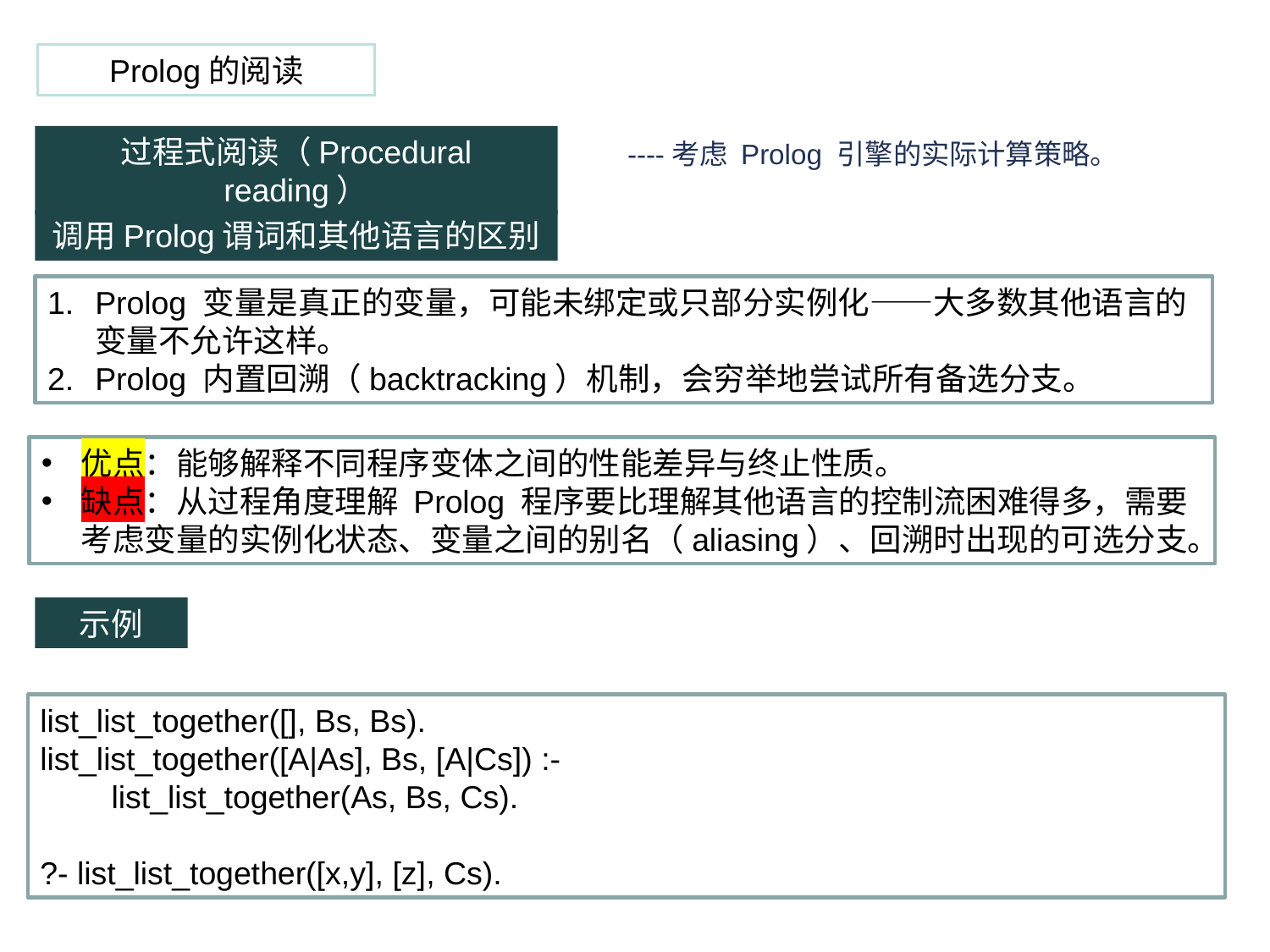

Prolog的阅读
过程式阅读（Procedural reading）
----考虑 Prolog 引擎的实际计算策略。
调用Prolog谓词和其他语言的区别
Prolog 变量是真正的变量，可能未绑定或只部分实例化——大多数其他语言的变量不允许这样。
Prolog 内置回溯（backtracking）机制，会穷举地尝试所有备选分支。
优点：能够解释不同程序变体之间的性能差异与终止性质。
缺点：从过程角度理解 Prolog 程序要比理解其他语言的控制流困难得多，需要考虑变量的实例化状态、变量之间的别名（aliasing）、回溯时出现的可选分支。
示例
list_list_together([], Bs, Bs).
list_list_together([A|As], Bs, [A|Cs]) :-
        list_list_together(As, Bs, Cs).

?- list_list_together([x,y], [z], Cs).